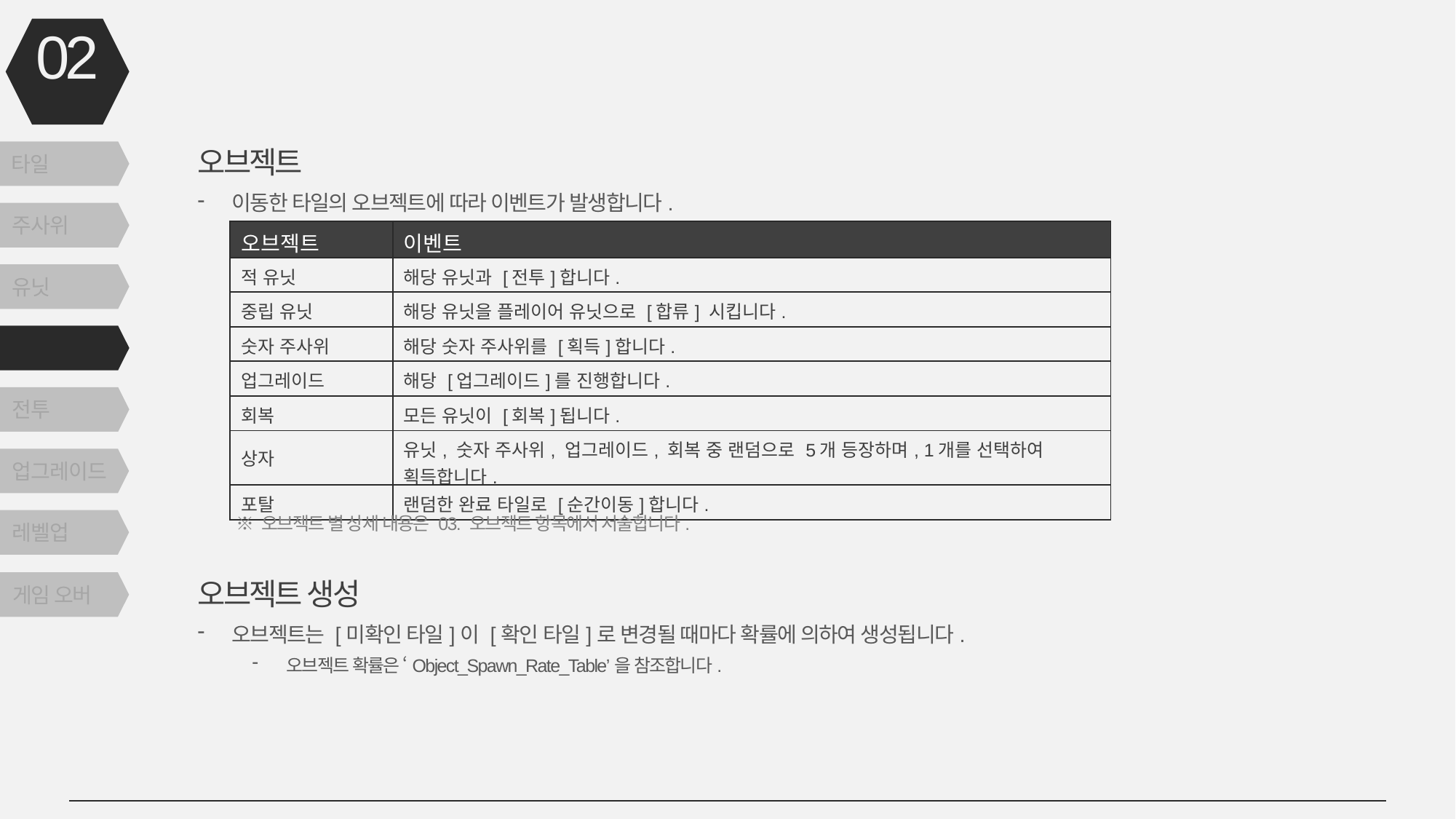

02
규칙

오브젝트
타일
이동한 타일의 오브젝트에 따라 이벤트가 발생합니다.

주사위
| 오브젝트 | 이벤트 |
| --- | --- |
| 적 유닛 | 해당 유닛과 [전투]합니다. |
| 중립 유닛 | 해당 유닛을 플레이어 유닛으로 [합류] 시킵니다. |
| 숫자 주사위 | 해당 숫자 주사위를 [획득]합니다. |
| 업그레이드 | 해당 [업그레이드]를 진행합니다. |
| 회복 | 모든 유닛이 [회복]됩니다. |
| 상자 | 유닛, 숫자 주사위, 업그레이드, 회복 중 랜덤으로 5개 등장하며, 1개를 선택하여 획득합니다. |
| 포탈 | 랜덤한 완료 타일로 [순간이동]합니다. |

유닛

오브젝트

전투

업그레이드
※ 오브젝트 별 상세 내용은 03. 오브젝트 항목에서 서술합니다.

레벨업

오브젝트 생성
게임 오버
오브젝트는 [미확인 타일]이 [확인 타일]로 변경될 때마다 확률에 의하여 생성됩니다.
오브젝트 확률은 ‘Object_Spawn_Rate_Table’을 참조합니다.